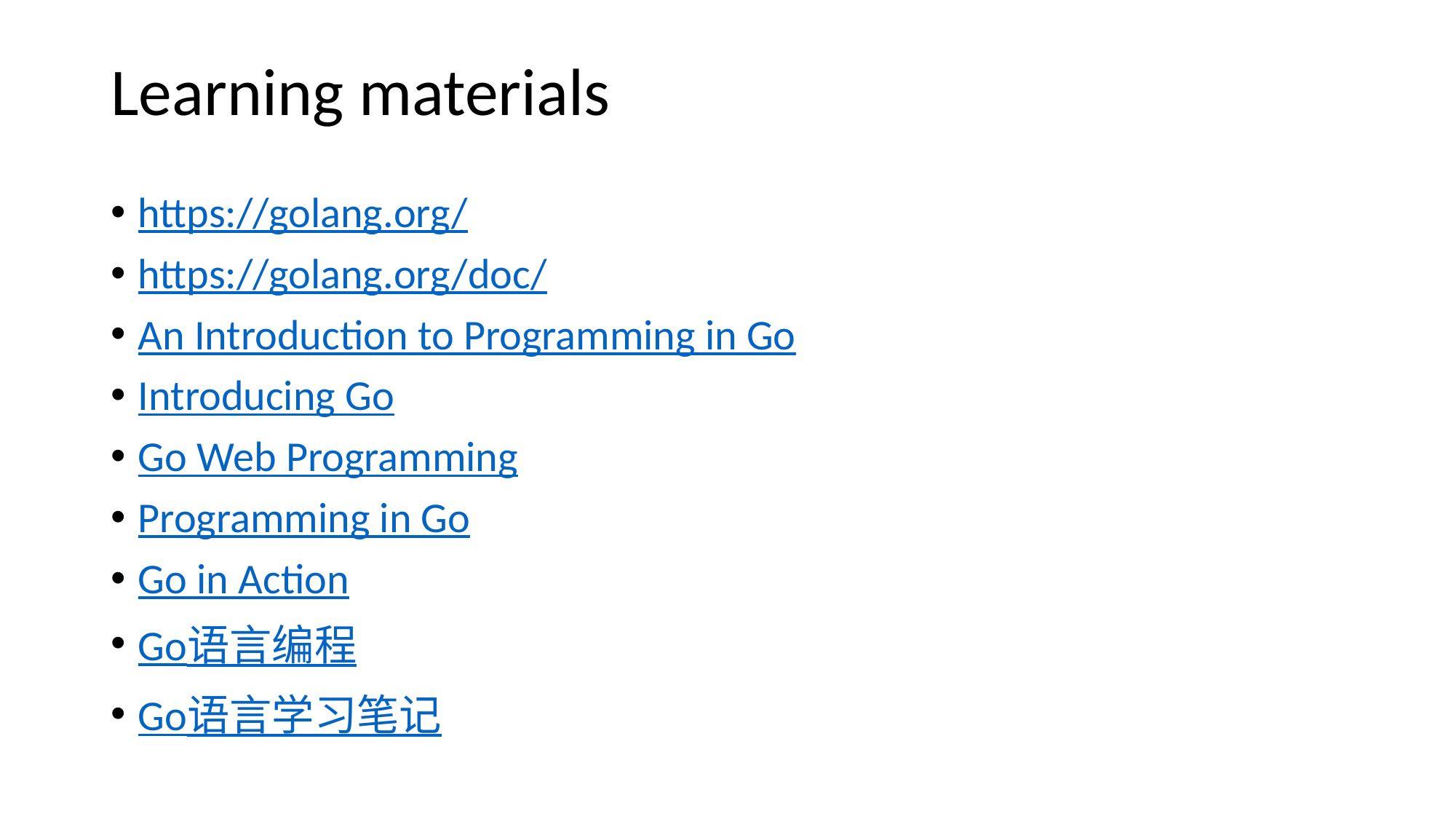

# Learning materials
https://golang.org/
https://golang.org/doc/
An Introduction to Programming in Go
Introducing Go
Go Web Programming
Programming in Go
Go in Action
Go语言编程
Go语言学习笔记